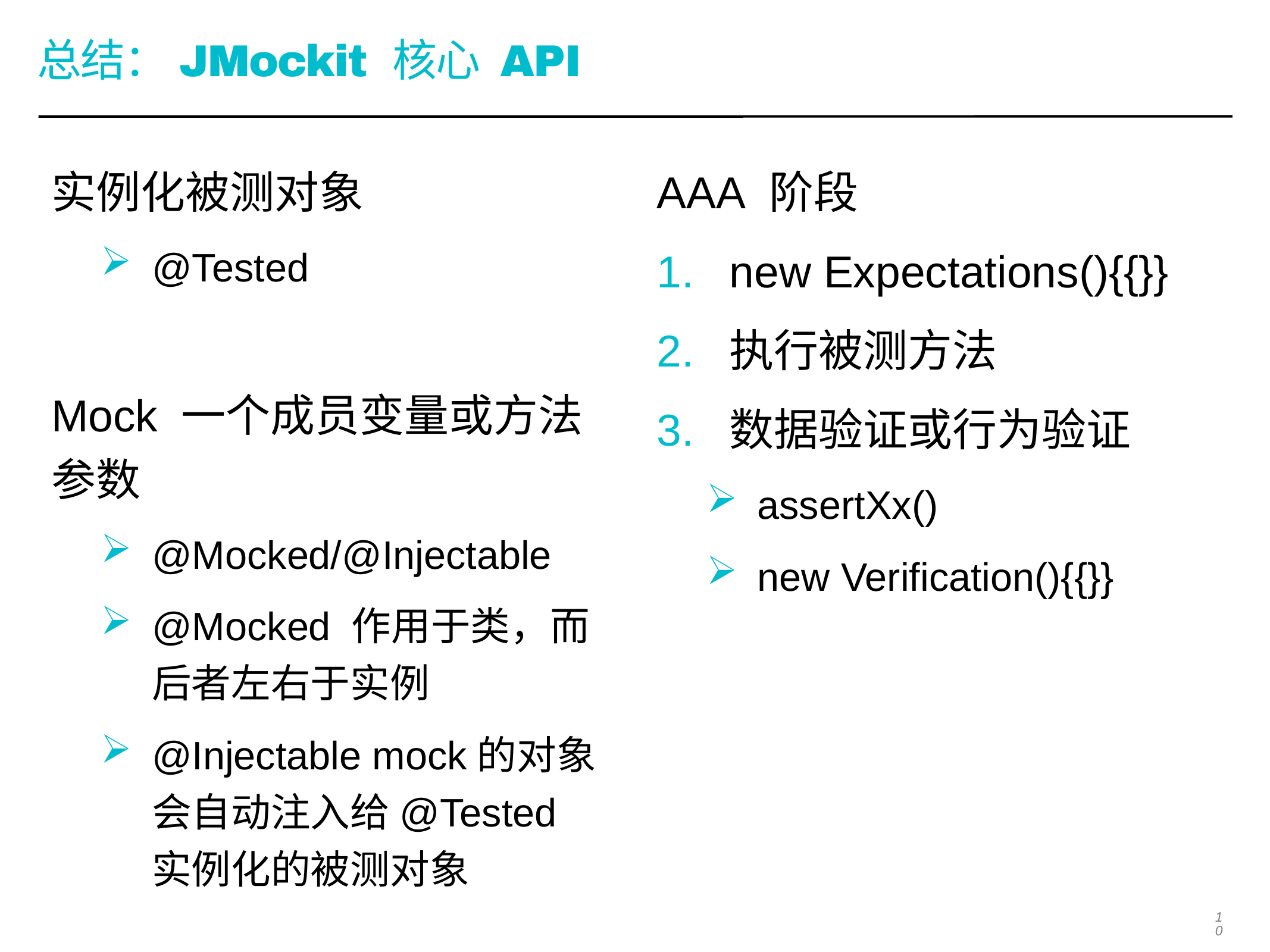

# 总结：JMockit 核心 API
实例化被测对象
@Tested

Mock 一个成员变量或方法参数
@Mocked/@Injectable
@Mocked 作用于类，而后者左右于实例
@Injectable mock的对象会自动注入给@Tested 实例化的被测对象
AAA 阶段
new Expectations(){{}}
执行被测方法
数据验证或行为验证
assertXx()
new Verification(){{}}

10